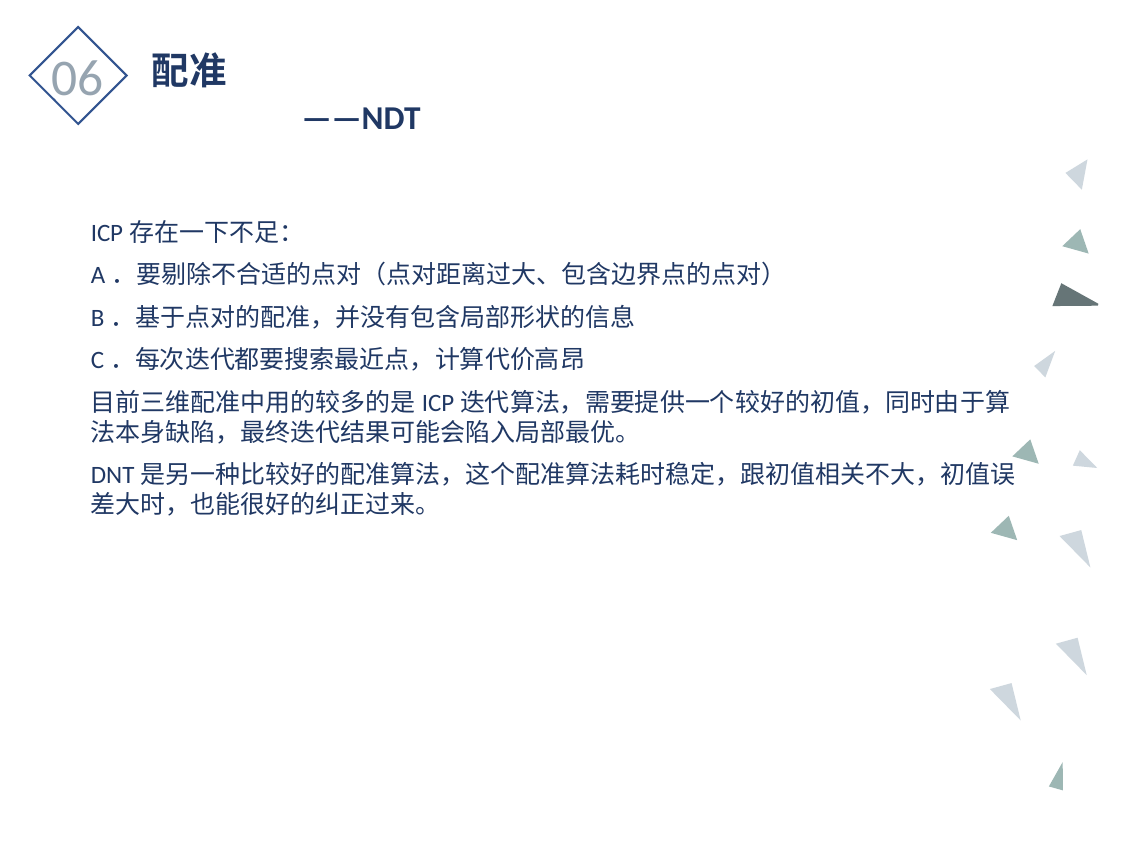

06
配准
	——NDT

ICP存在一下不足：
A．要剔除不合适的点对（点对距离过大、包含边界点的点对）
B．基于点对的配准，并没有包含局部形状的信息
C．每次迭代都要搜索最近点，计算代价高昂
目前三维配准中用的较多的是ICP迭代算法，需要提供一个较好的初值，同时由于算法本身缺陷，最终迭代结果可能会陷入局部最优。
DNT是另一种比较好的配准算法，这个配准算法耗时稳定，跟初值相关不大，初值误差大时，也能很好的纠正过来。